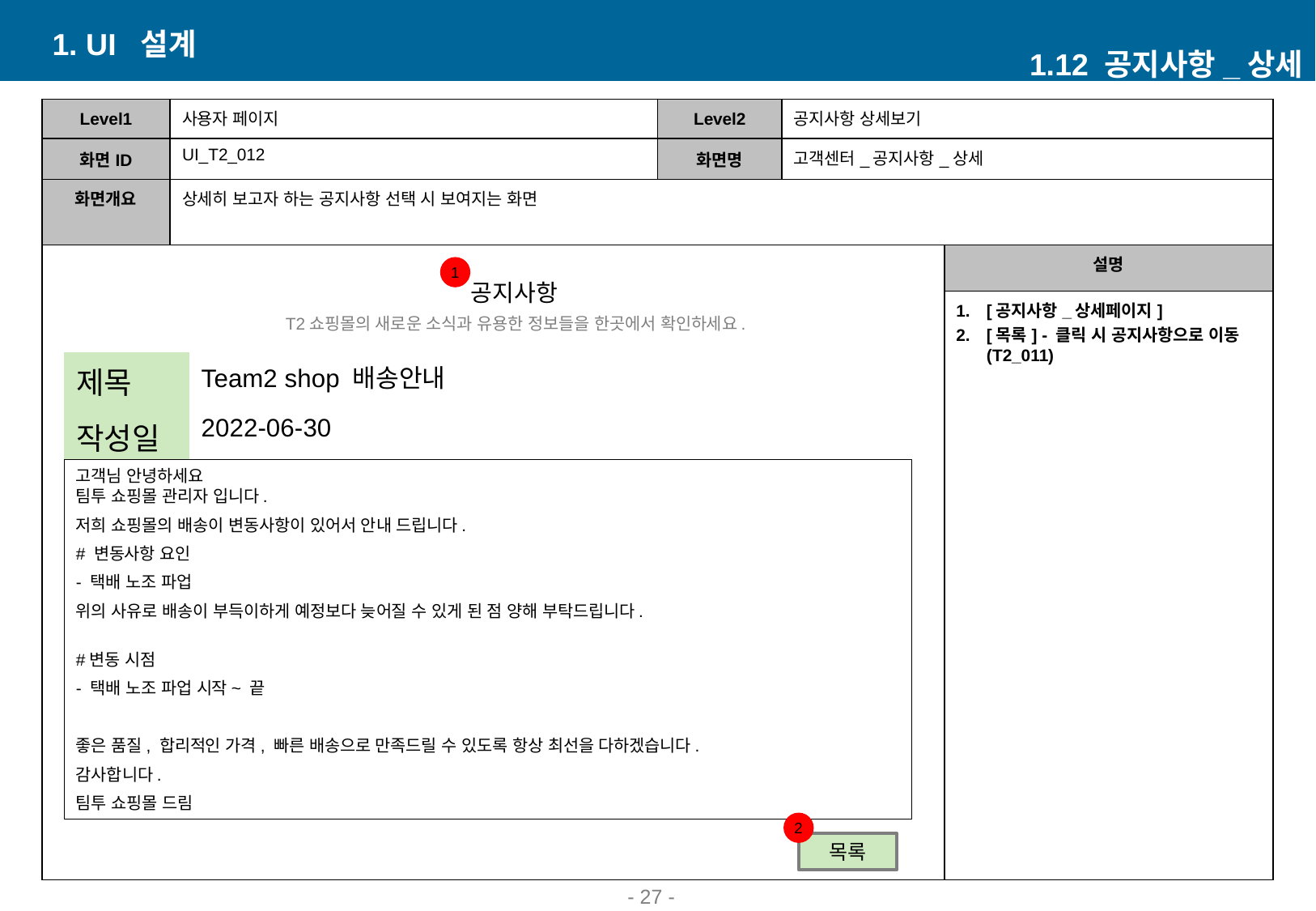

1. UI  설계
1.12 공지사항_상세
| Level1 | 사용자 페이지 | Level2 | 공지사항 상세보기 |  |
| --- | --- | --- | --- | --- |
| 화면ID | UI\_T2\_012 | 화면명 | 고객센터\_공지사항\_상세 |  |
| 화면개요 | 상세히 보고자 하는 공지사항 선택 시 보여지는 화면 |  |  |  |
|  |  |  |  | 설명 |
|  |  |  |  | [공지사항\_상세페이지] [목록] - 클릭 시 공지사항으로 이동(T2\_011) |
1
공지사항

T2쇼핑몰의 새로운 소식과 유용한 정보들을 한곳에서 확인하세요.
| 제목 | Team2 shop 배송안내 |
| --- | --- |
| 작성일 | 2022-06-30 |
고객님 안녕하세요
팀투 쇼핑몰 관리자 입니다.
저희 쇼핑몰의 배송이 변동사항이 있어서 안내 드립니다.
# 변동사항 요인
- 택배 노조 파업
위의 사유로 배송이 부득이하게 예정보다 늦어질 수 있게 된 점 양해 부탁드립니다.
#변동 시점
- 택배 노조 파업 시작~ 끝

좋은 품질, 합리적인 가격, 빠른 배송으로 만족드릴 수 있도록 항상 최선을 다하겠습니다.
감사합니다.
팀투 쇼핑몰 드림
4
5
2
목록
- 27 -